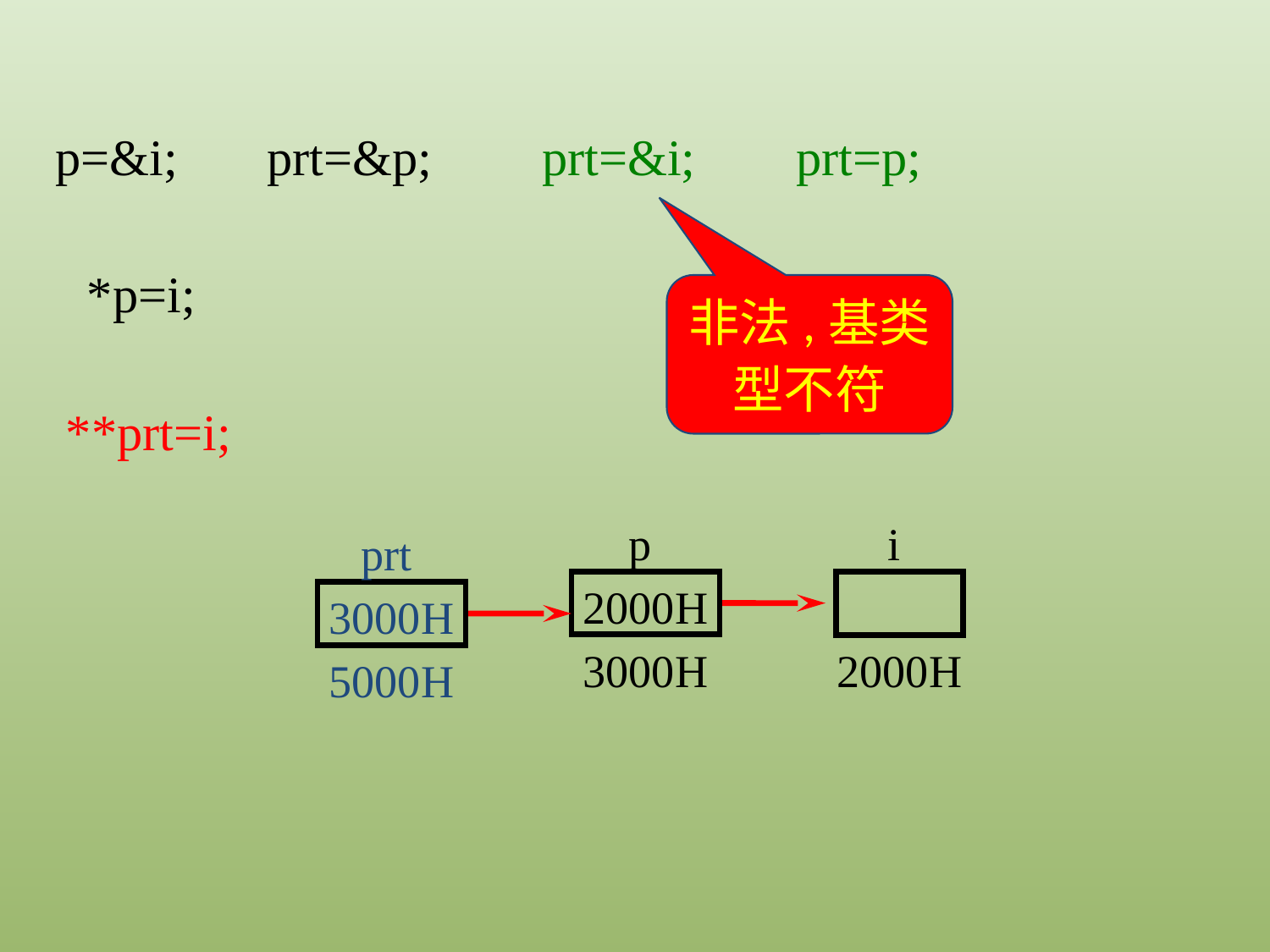

p=&i;
prt=&p;
prt=&i;
prt=p;
*p=i;
非法,基类型不符
**prt=i;
p
i
2000H

3000H
2000H
prt
3000H

5000H
516